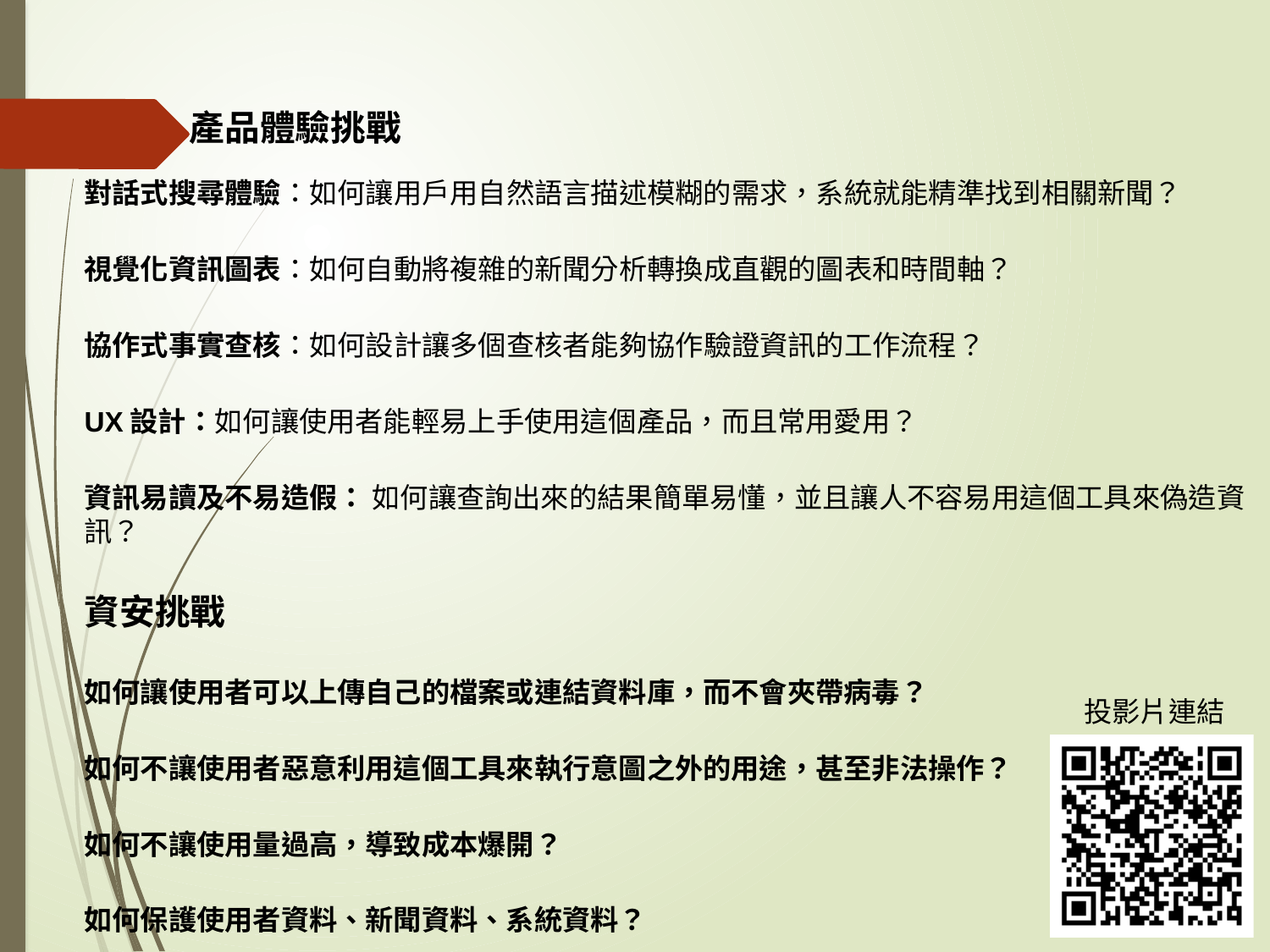

產品體驗挑戰
對話式搜尋體驗：如何讓用戶用自然語言描述模糊的需求，系統就能精準找到相關新聞？
視覺化資訊圖表：如何自動將複雜的新聞分析轉換成直觀的圖表和時間軸？
協作式事實查核：如何設計讓多個查核者能夠協作驗證資訊的工作流程？
UX設計：如何讓使用者能輕易上手使用這個產品，而且常用愛用？
資訊易讀及不易造假： 如何讓查詢出來的結果簡單易懂，並且讓人不容易用這個工具來偽造資訊？
資安挑戰
如何讓使用者可以上傳自己的檔案或連結資料庫，而不會夾帶病毒？
如何不讓使用者惡意利用這個工具來執行意圖之外的用途，甚至非法操作？
如何不讓使用量過高，導致成本爆開？
如何保護使用者資料、新聞資料、系統資料？